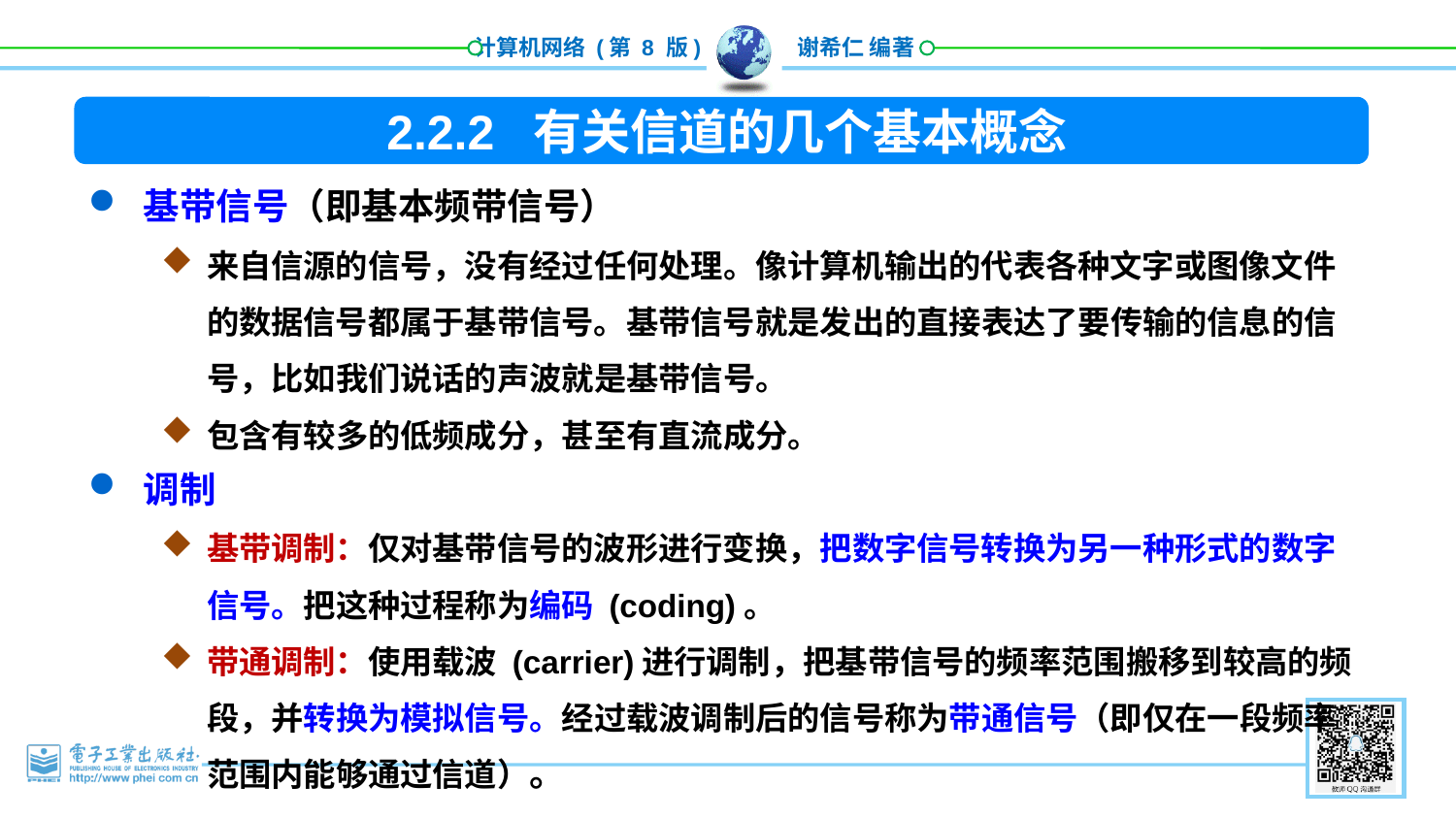

2.2.2  有关信道的几个基本概念
基带信号（即基本频带信号）
来自信源的信号，没有经过任何处理。像计算机输出的代表各种文字或图像文件的数据信号都属于基带信号。基带信号就是发出的直接表达了要传输的信息的信号，比如我们说话的声波就是基带信号。
包含有较多的低频成分，甚至有直流成分。
调制
基带调制：仅对基带信号的波形进行变换，把数字信号转换为另一种形式的数字信号。把这种过程称为编码 (coding)。
带通调制：使用载波 (carrier)进行调制，把基带信号的频率范围搬移到较高的频段，并转换为模拟信号。经过载波调制后的信号称为带通信号（即仅在一段频率范围内能够通过信道）。